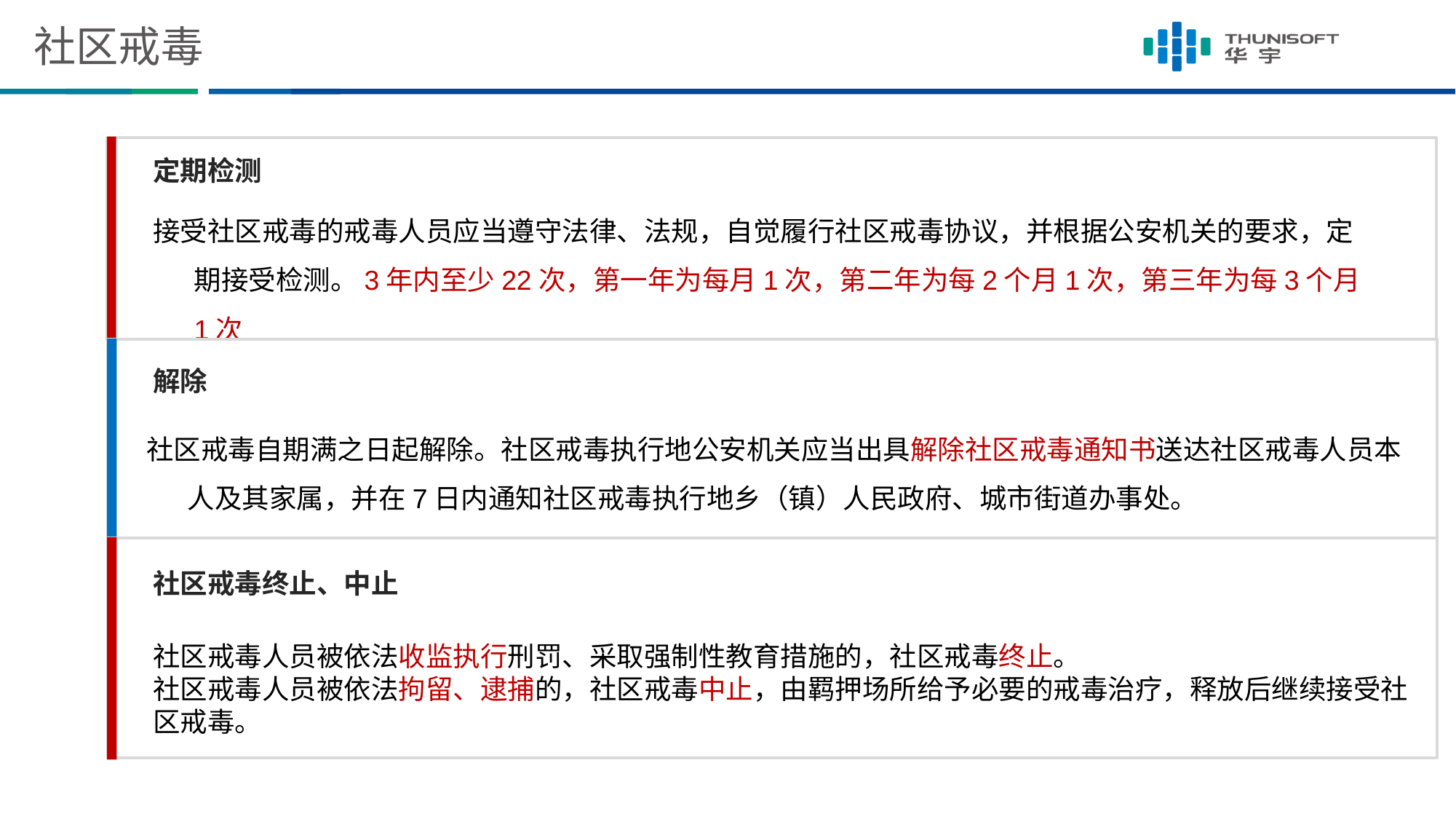

# 社区戒毒

定期检测
接受社区戒毒的戒毒人员应当遵守法律、法规，自觉履行社区戒毒协议，并根据公安机关的要求，定期接受检测。3年内至少22次，第一年为每月1次，第二年为每2个月1次，第三年为每3个月1次

解除
社区戒毒自期满之日起解除。社区戒毒执行地公安机关应当出具解除社区戒毒通知书送达社区戒毒人员本人及其家属，并在7日内通知社区戒毒执行地乡（镇）人民政府、城市街道办事处。

社区戒毒终止、中止
社区戒毒人员被依法收监执行刑罚、采取强制性教育措施的，社区戒毒终止。
社区戒毒人员被依法拘留、逮捕的，社区戒毒中止，由羁押场所给予必要的戒毒治疗，释放后继续接受社区戒毒。